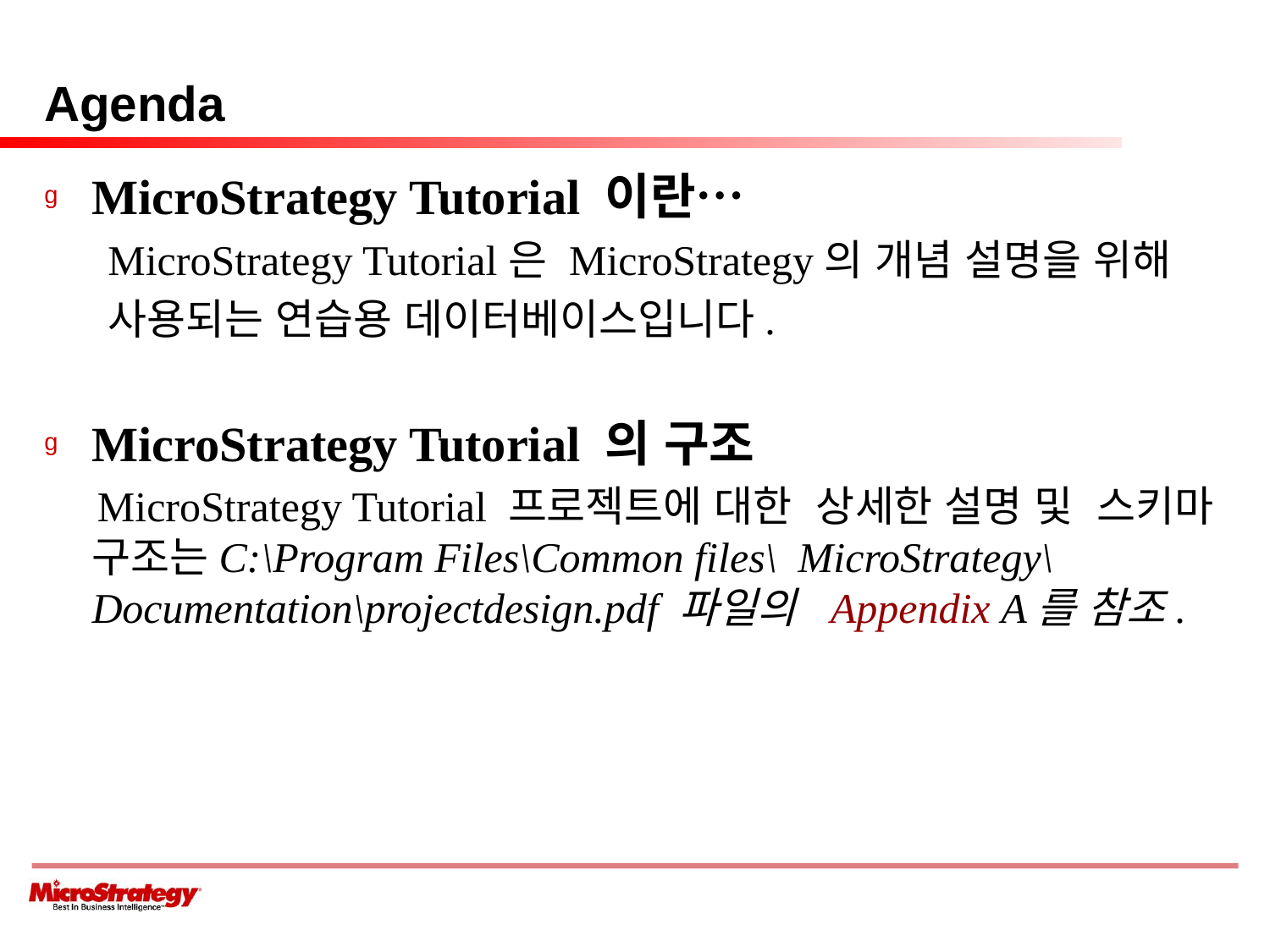

# Agenda
MicroStrategy Tutorial 이란…
MicroStrategy Tutorial은 MicroStrategy의 개념 설명을 위해
사용되는 연습용 데이터베이스입니다.

MicroStrategy Tutorial 의 구조
     MicroStrategy Tutorial 프로젝트에 대한  상세한 설명 및  스키마 구조는C:\Program Files\Common files\  MicroStrategy\Documentation\projectdesign.pdf 파일의  Appendix A를 참조.